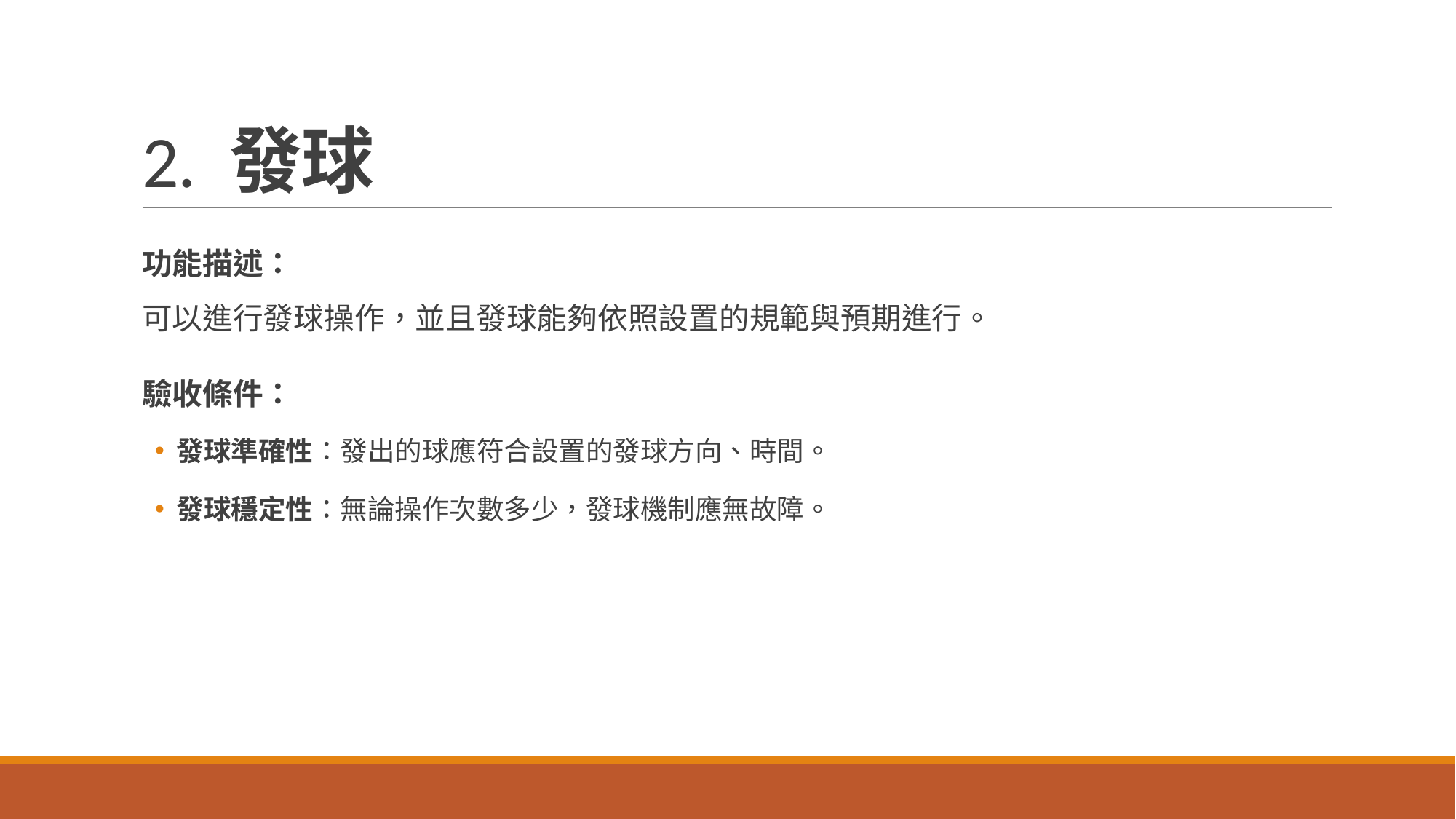

# 2. 發球
功能描述：
可以進行發球操作，並且發球能夠依照設置的規範與預期進行。
驗收條件：
發球準確性：發出的球應符合設置的發球方向、時間。
發球穩定性：無論操作次數多少，發球機制應無故障。